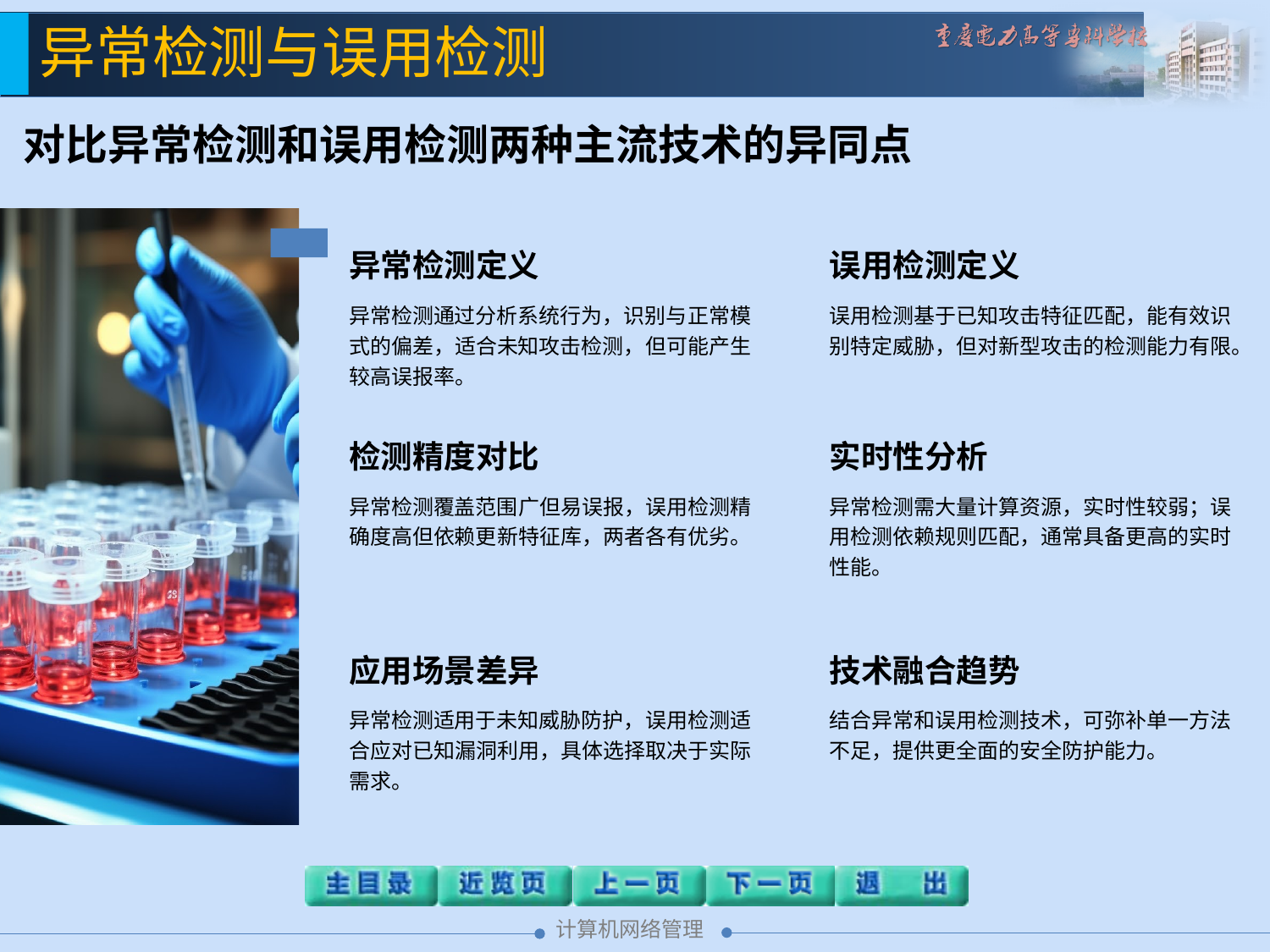

异常检测与误用检测
对比异常检测和误用检测两种主流技术的异同点

异常检测定义
异常检测通过分析系统行为，识别与正常模式的偏差，适合未知攻击检测，但可能产生较高误报率。
误用检测定义
误用检测基于已知攻击特征匹配，能有效识别特定威胁，但对新型攻击的检测能力有限。
检测精度对比
异常检测覆盖范围广但易误报，误用检测精确度高但依赖更新特征库，两者各有优劣。
实时性分析
异常检测需大量计算资源，实时性较弱；误用检测依赖规则匹配，通常具备更高的实时性能。
应用场景差异
异常检测适用于未知威胁防护，误用检测适合应对已知漏洞利用，具体选择取决于实际需求。
技术融合趋势
结合异常和误用检测技术，可弥补单一方法不足，提供更全面的安全防护能力。